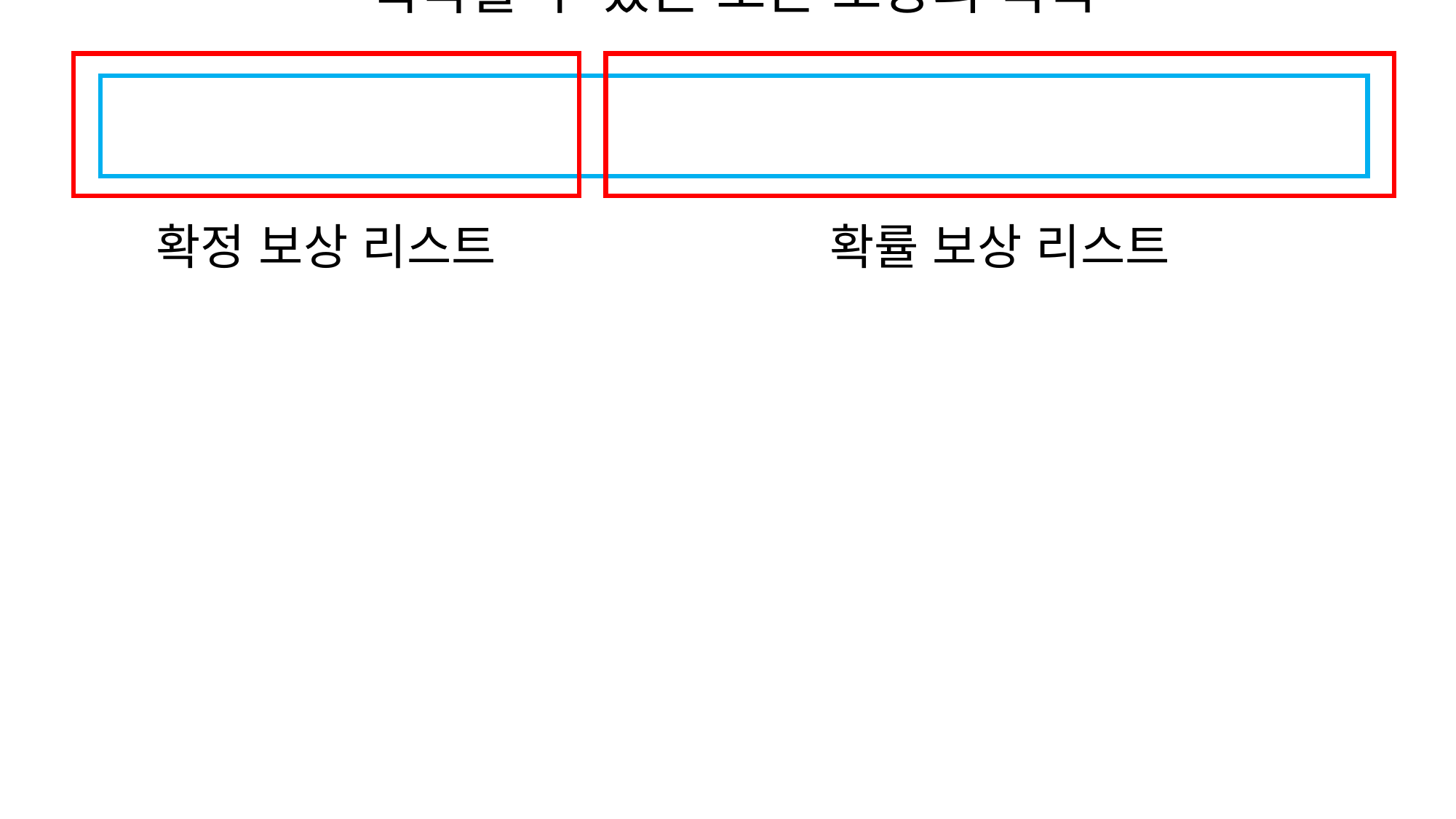

획득할 수 있는 모든 보상의 목록

확정 보상 리스트
확률 보상 리스트